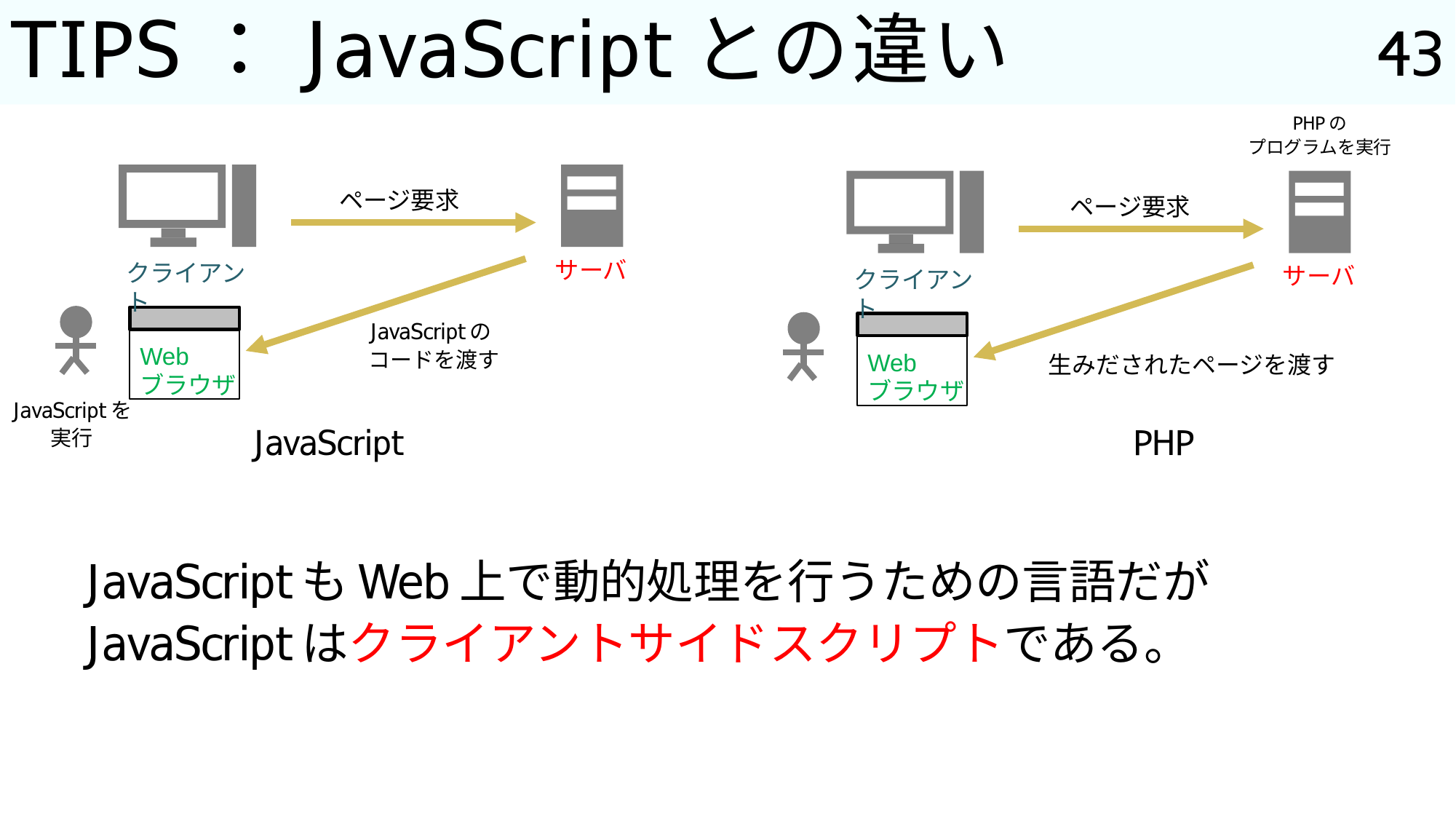

43
# TIPS：JavaScriptとの違い
PHPの
プログラムを実行

サーバ
クライアント

Web
ブラウザ

サーバ
クライアント

Web
ブラウザ
ページ要求
ページ要求
JavaScriptの
コードを渡す
生みだされたページを渡す
JavaScriptを
実行
JavaScript
PHP
JavaScriptもWeb上で動的処理を行うための言語だが
JavaScriptはクライアントサイドスクリプトである。